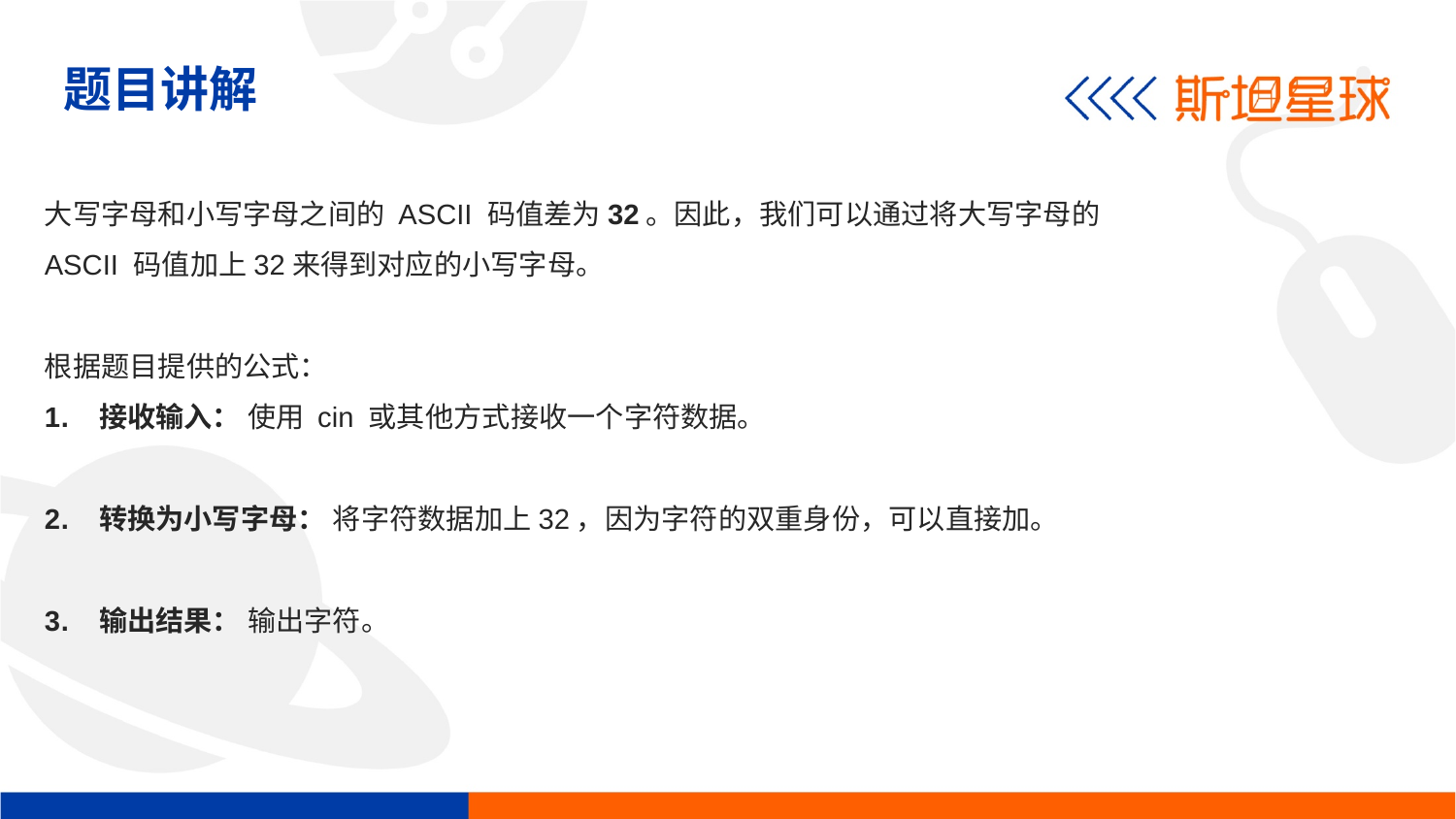

题目讲解
大写字母和小写字母之间的 ASCII 码值差为32。因此，我们可以通过将大写字母的 ASCII 码值加上32来得到对应的小写字母。

根据题目提供的公式：
接收输入： 使用 cin 或其他方式接收一个字符数据。

转换为小写字母： 将字符数据加上32，因为字符的双重身份，可以直接加。

输出结果： 输出字符。